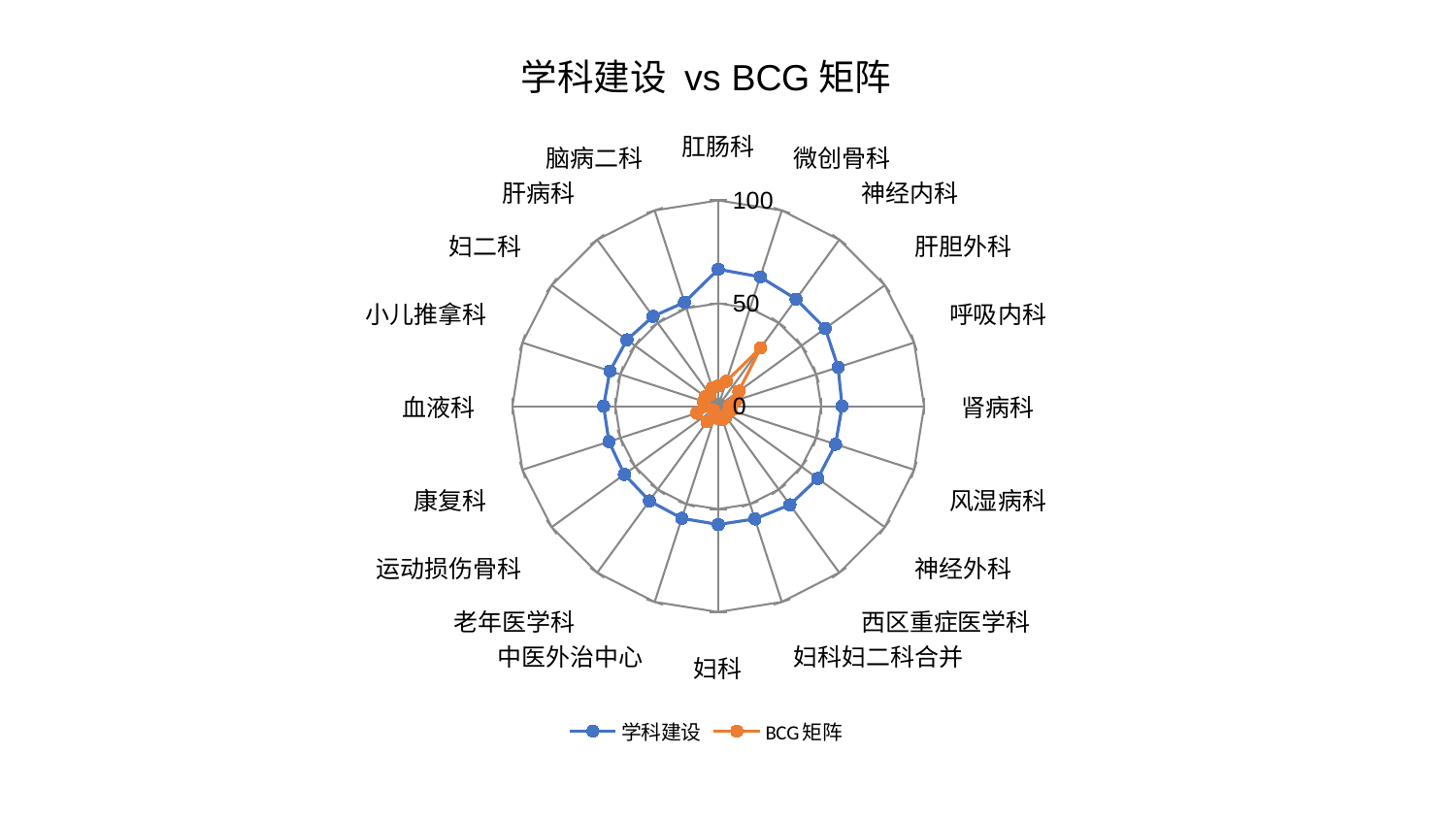

### Chart: 学科建设 vs BCG矩阵

| Category | 学科建设 | BCG矩阵 |
|---|---|---|
| 肛肠科 | 66.52963282865501 | 9.824344083398922 |
| 微创骨科 | 66.06429905200193 | 12.707098573465183 |
| 神经内科 | 64.30762968693939 | 35.09373914093874 |
| 肝胆外科 | 64.25868642607816 | 12.351161971714973 |
| 呼吸内科 | 61.20243356534295 | 9.179232181881575 |
| 肾病科 | 60.173126656446414 | 5.359609478690252 |
| 风湿病科 | 59.90049396216993 | 6.61508292657694 |
| 神经外科 | 59.76354882560624 | 5.461258100180083 |
| 西区重症医学科 | 59.23483318671089 | 6.405233998153418 |
| 妇科妇二科合并 | 57.59469138118501 | 6.785341417689504 |
| 妇科 | 57.50085554554083 | 6.067349456524676 |
| 中医外治中心 | 57.304224543835325 | 4.464887282964815 |
| 老年医学科 | 56.86191611924647 | 9.398632375111132 |
| 运动损伤骨科 | 56.391624051313684 | 3.0249353446161953 |
| 康复科 | 55.84016679036681 | 11.014361015595108 |
| 血液科 | 55.68854823453013 | 6.5066604895971825 |
| 小儿推拿科 | 55.347838941753935 | 7.576984510699491 |
| 妇二科 | 54.83416646686501 | 7.782969566105404 |
| 肝病科 | 53.941975426284316 | 6.95204871595829 |
| 脑病二科 | 53.099049666836706 | 9.438690227669866 |
20